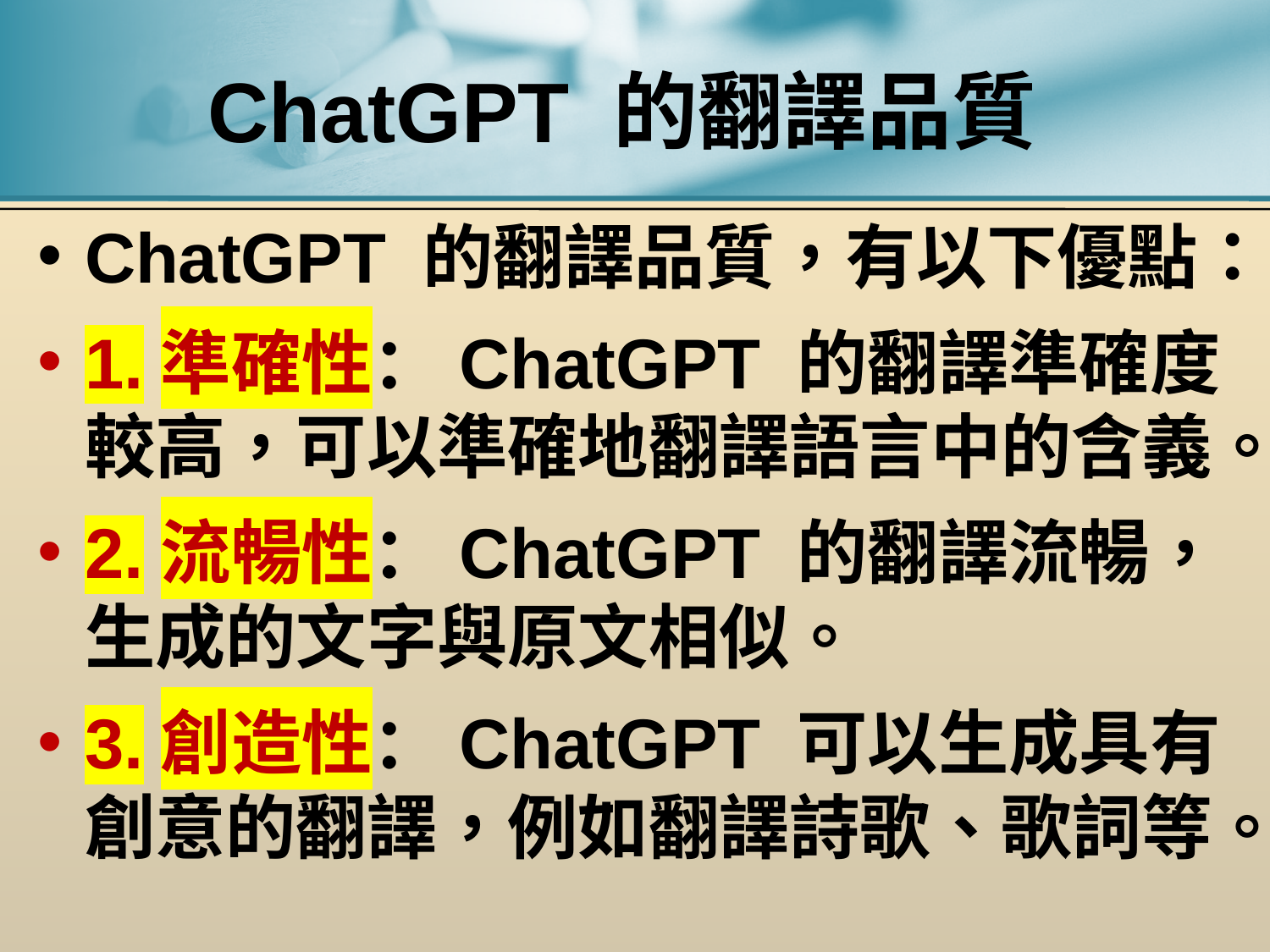

# ChatGPT 的翻譯品質
ChatGPT 的翻譯品質，有以下優點：
1.準確性：ChatGPT 的翻譯準確度較高，可以準確地翻譯語言中的含義。
2.流暢性：ChatGPT 的翻譯流暢，生成的文字與原文相似。
3.創造性：ChatGPT 可以生成具有創意的翻譯，例如翻譯詩歌、歌詞等。